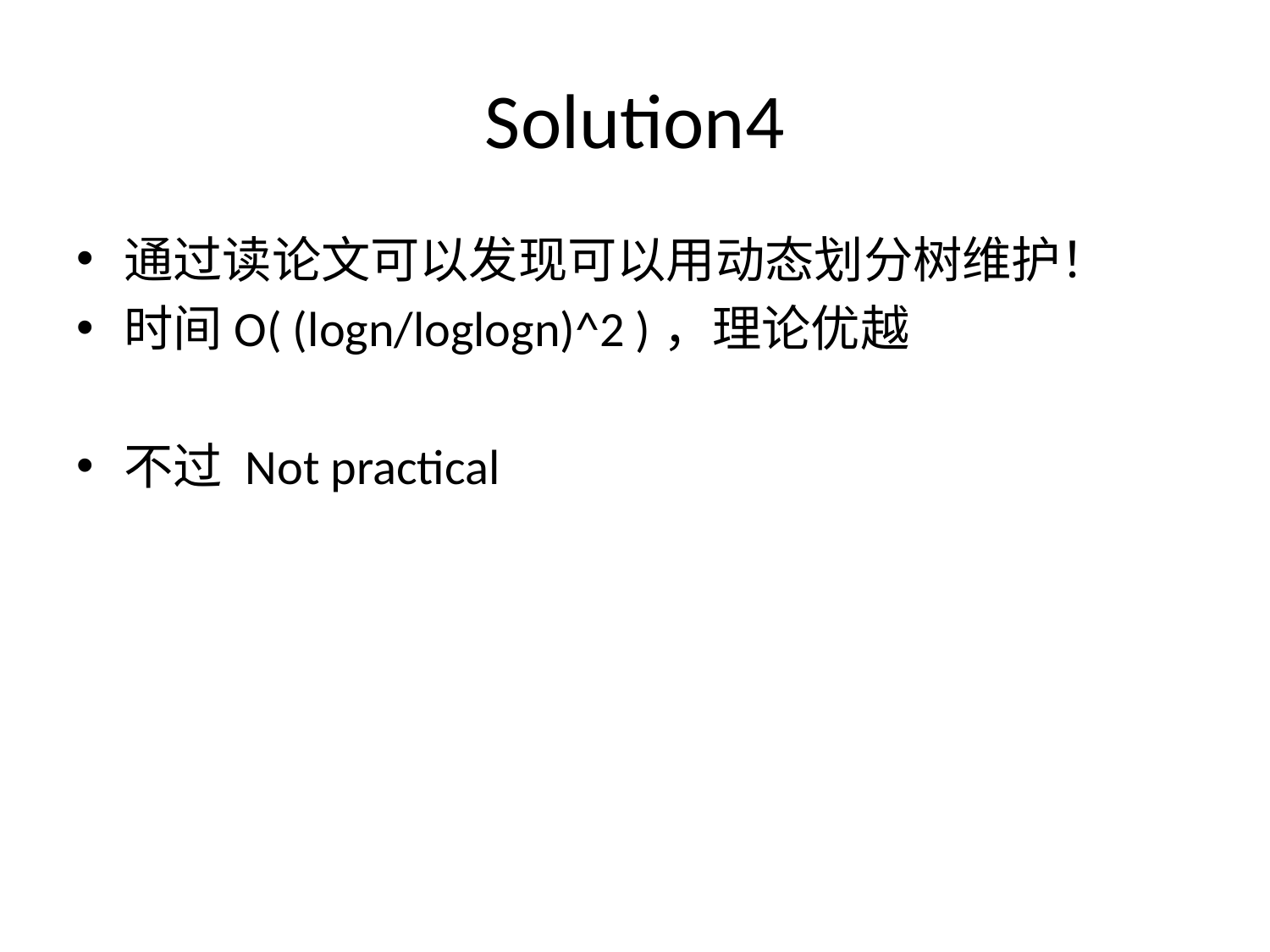

# Solution4
通过读论文可以发现可以用动态划分树维护！
时间O( (logn/loglogn)^2 )，理论优越

不过 Not practical